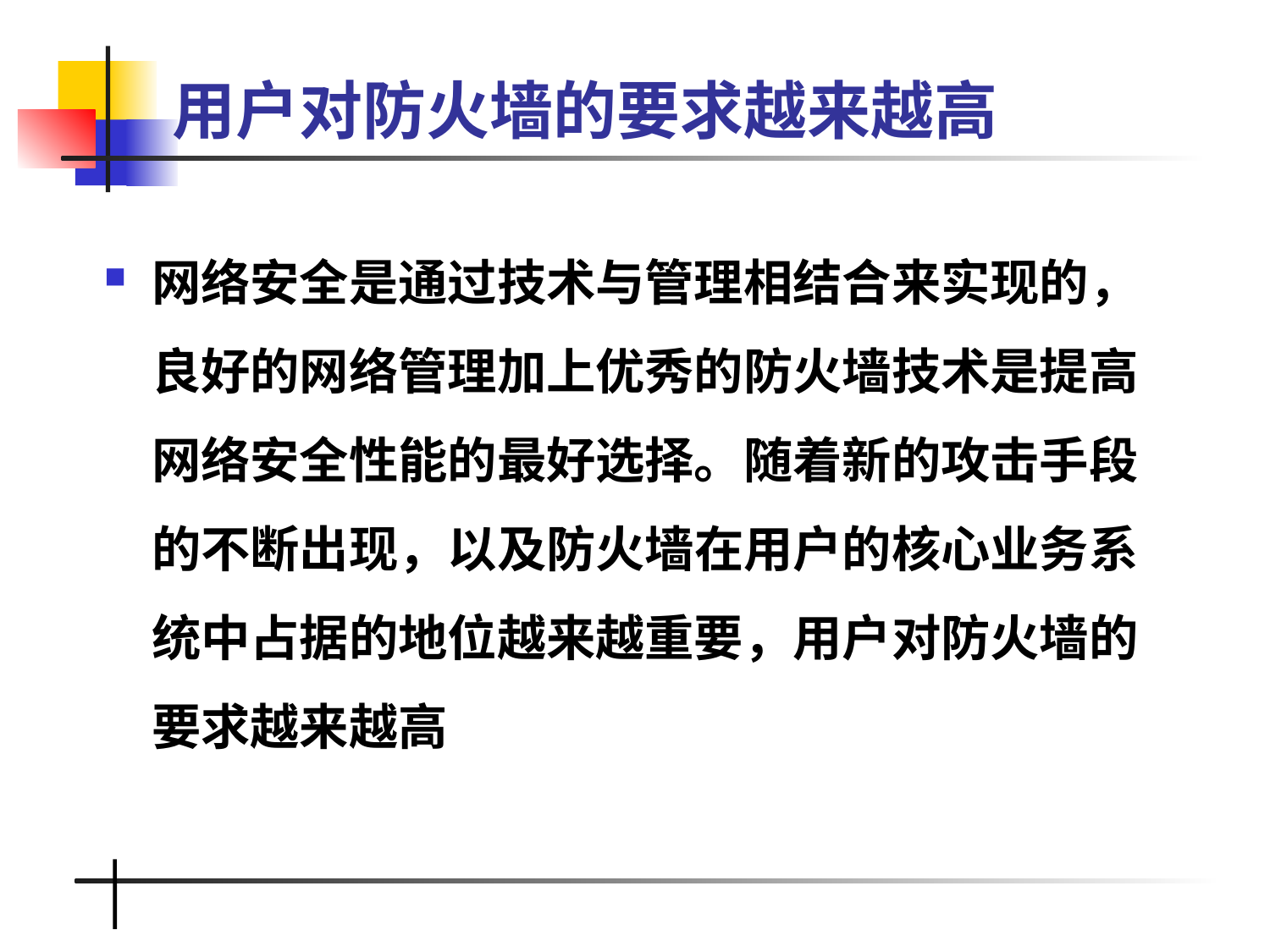

# 用户对防火墙的要求越来越高
网络安全是通过技术与管理相结合来实现的，良好的网络管理加上优秀的防火墙技术是提高网络安全性能的最好选择。随着新的攻击手段的不断出现，以及防火墙在用户的核心业务系统中占据的地位越来越重要，用户对防火墙的要求越来越高